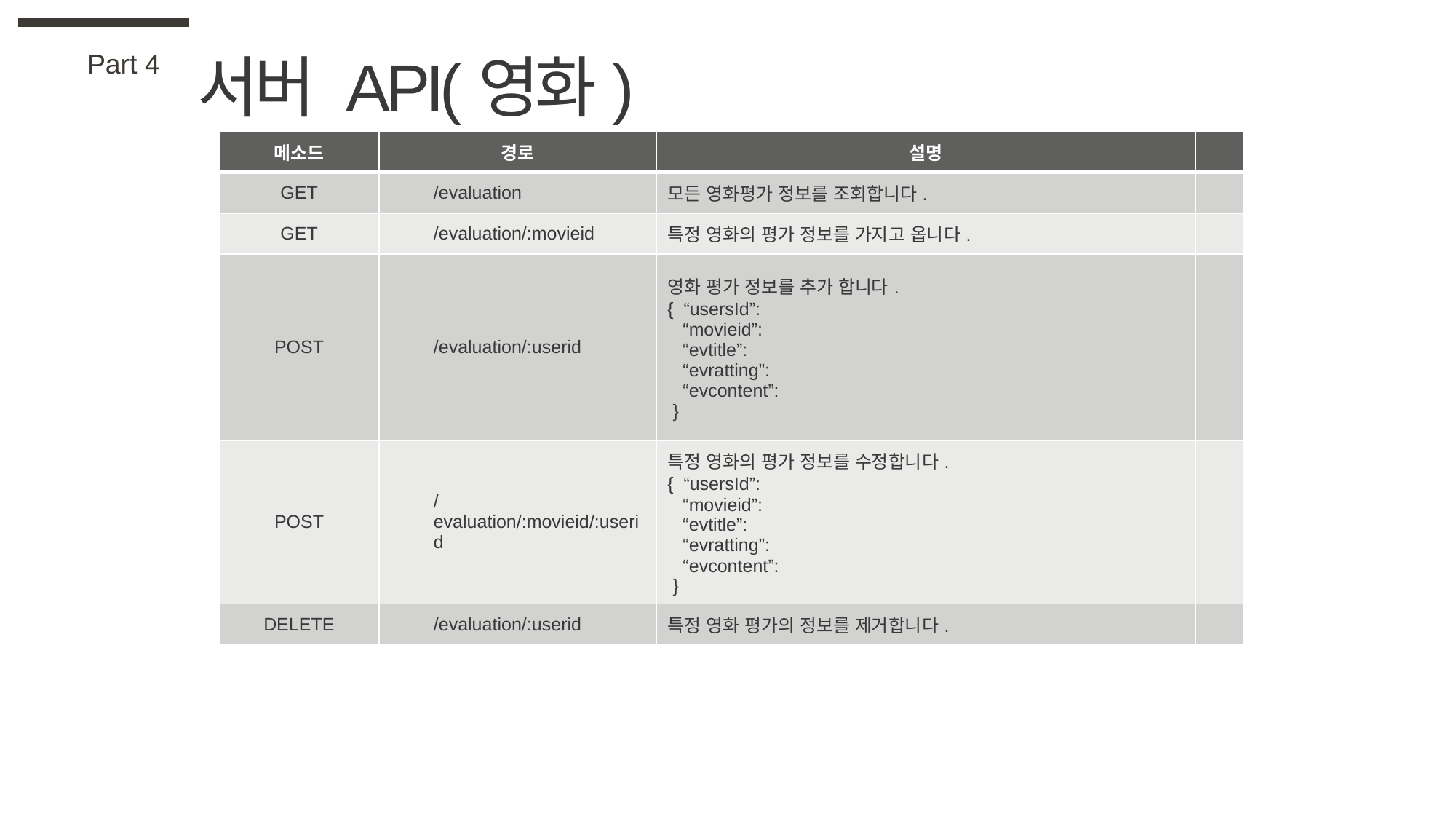

서버 API(영화)
Part 4
| 메소드 | 경로 | 설명 |  |
| --- | --- | --- | --- |
| GET | /evaluation | 모든 영화평가 정보를 조회합니다. |  |
| GET | /evaluation/:movieid | 특정 영화의 평가 정보를 가지고 옵니다. |  |
| POST | /evaluation/:userid | 영화 평가 정보를 추가 합니다. { “usersId”: “movieid”: “evtitle”: “evratting”: “evcontent”: } |  |
| POST | /evaluation/:movieid/:userid | 특정 영화의 평가 정보를 수정합니다. { “usersId”: “movieid”: “evtitle”: “evratting”: “evcontent”: } |  |
| DELETE | /evaluation/:userid | 특정 영화 평가의 정보를 제거합니다. |  |